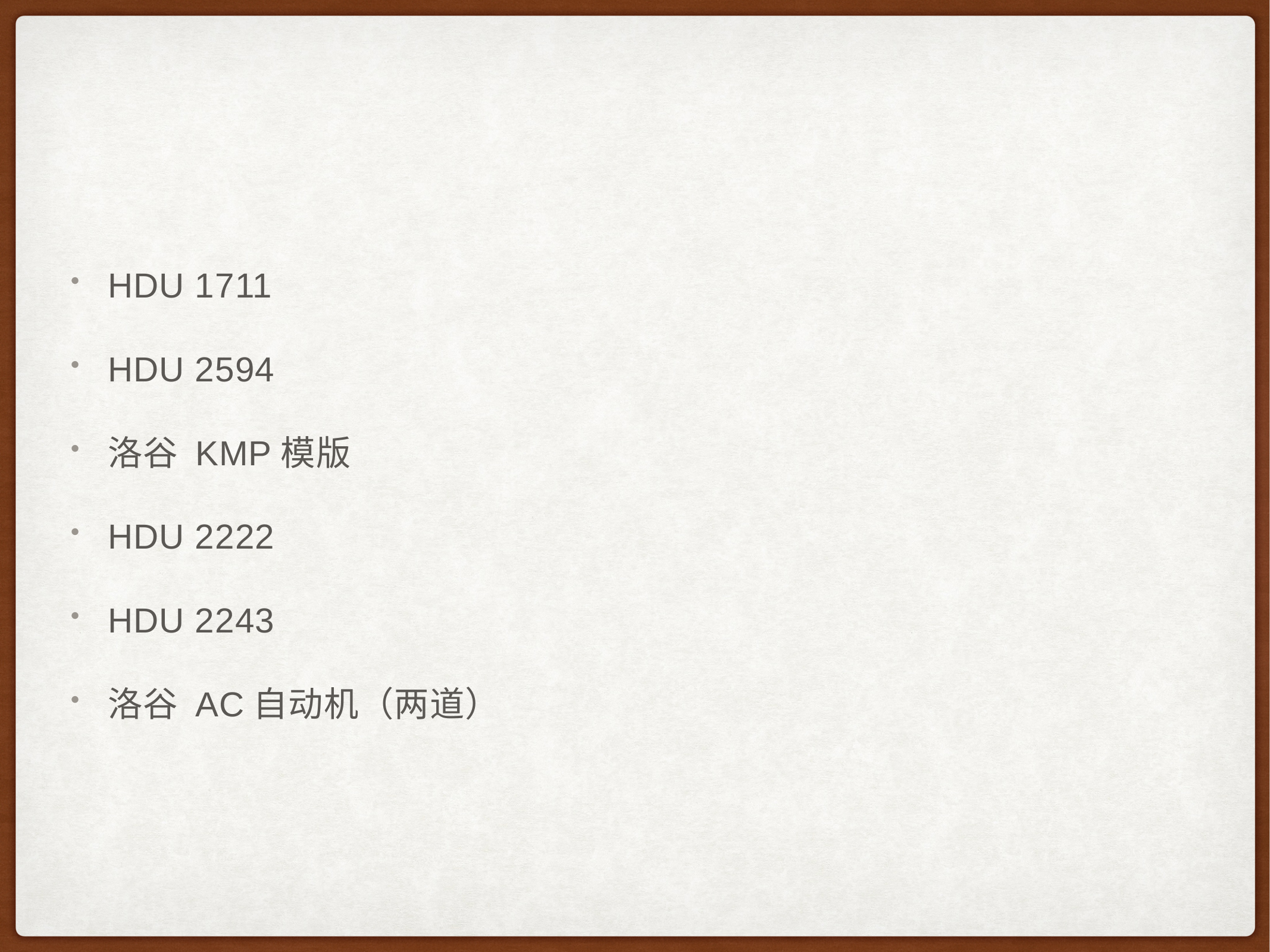

HDU 1711
HDU 2594
洛谷 KMP模版
HDU 2222
HDU 2243
洛谷 AC自动机（两道）